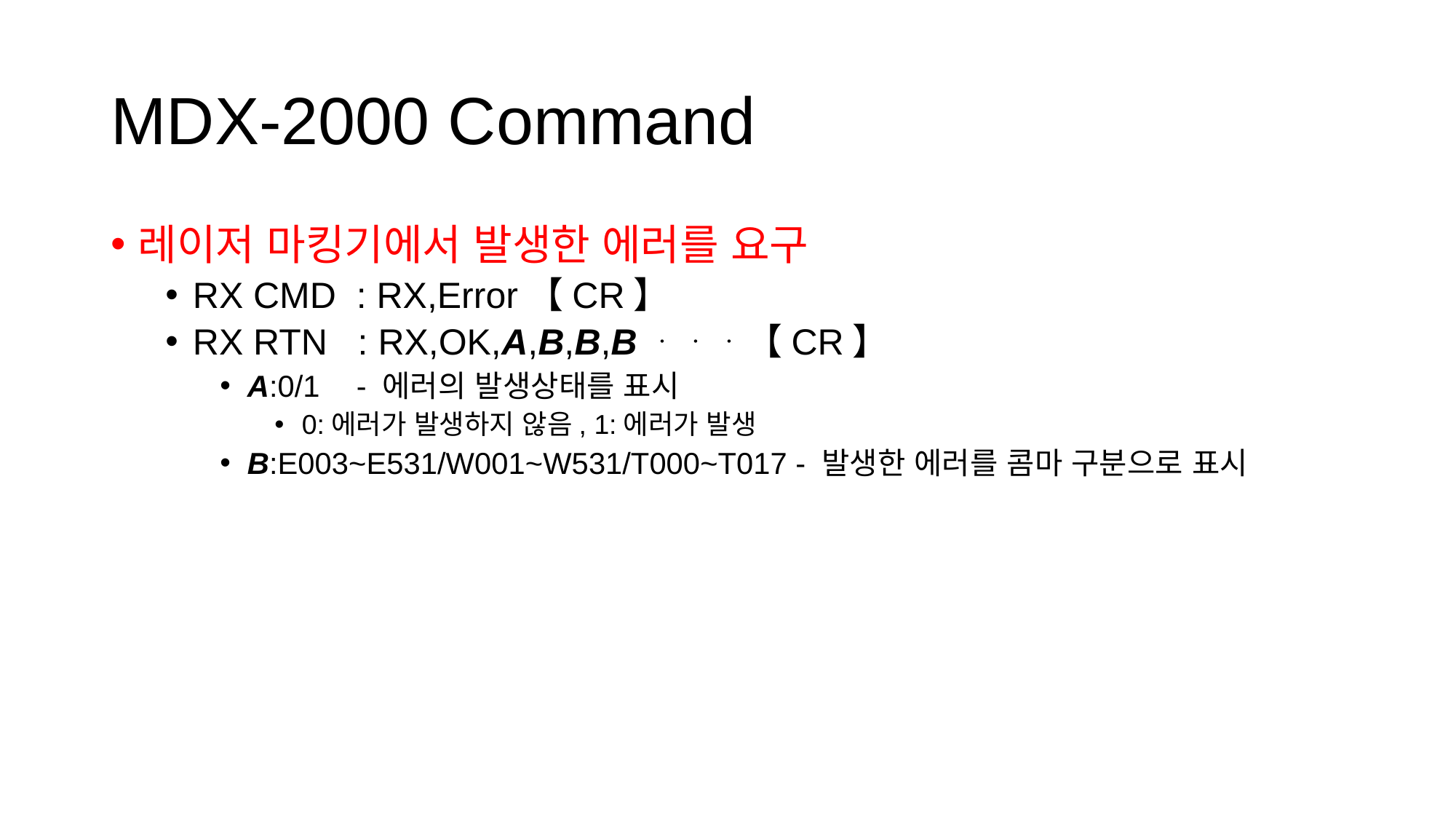

# MDX-2000 Command
레이저 마킹기에서 발생한 에러를 요구
RX CMD  : RX,Error【CR】
RX RTN   : RX,OK,A,B,B,Bᆞᆞᆞ【CR】
A:0/1	- 에러의 발생상태를 표시
0:에러가 발생하지 않음, 1:에러가 발생
B:E003~E531/W001~W531/T000~T017 - 발생한 에러를 콤마 구분으로 표시